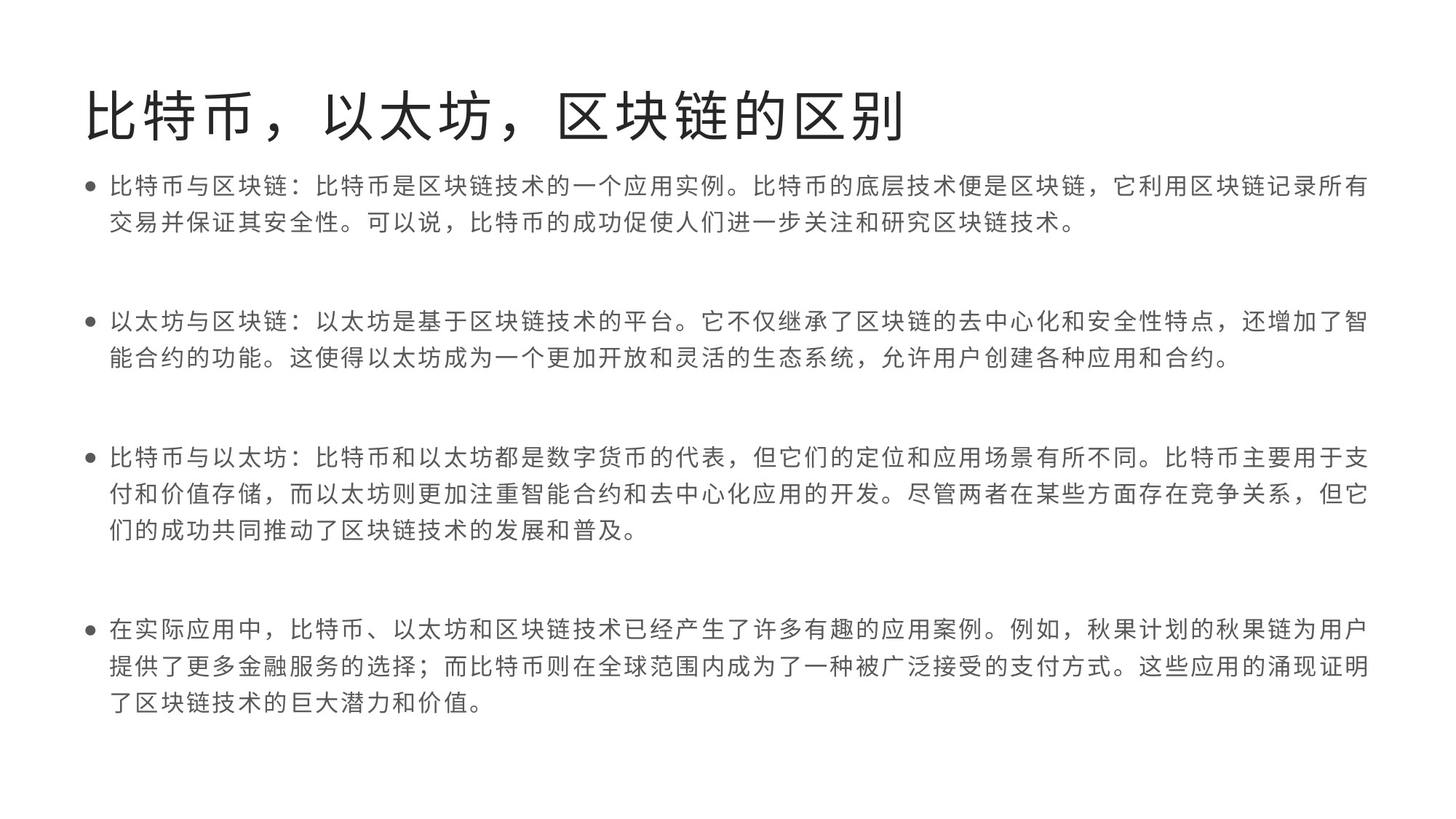

# 比特币，以太坊，区块链的区别
比特币与区块链：比特币是区块链技术的一个应用实例。比特币的底层技术便是区块链，它利用区块链记录所有交易并保证其安全性。可以说，比特币的成功促使人们进一步关注和研究区块链技术。

以太坊与区块链：以太坊是基于区块链技术的平台。它不仅继承了区块链的去中心化和安全性特点，还增加了智能合约的功能。这使得以太坊成为一个更加开放和灵活的生态系统，允许用户创建各种应用和合约。

比特币与以太坊：比特币和以太坊都是数字货币的代表，但它们的定位和应用场景有所不同。比特币主要用于支付和价值存储，而以太坊则更加注重智能合约和去中心化应用的开发。尽管两者在某些方面存在竞争关系，但它们的成功共同推动了区块链技术的发展和普及。

在实际应用中，比特币、以太坊和区块链技术已经产生了许多有趣的应用案例。例如，秋果计划的秋果链为用户提供了更多金融服务的选择；而比特币则在全球范围内成为了一种被广泛接受的支付方式。这些应用的涌现证明了区块链技术的巨大潜力和价值。